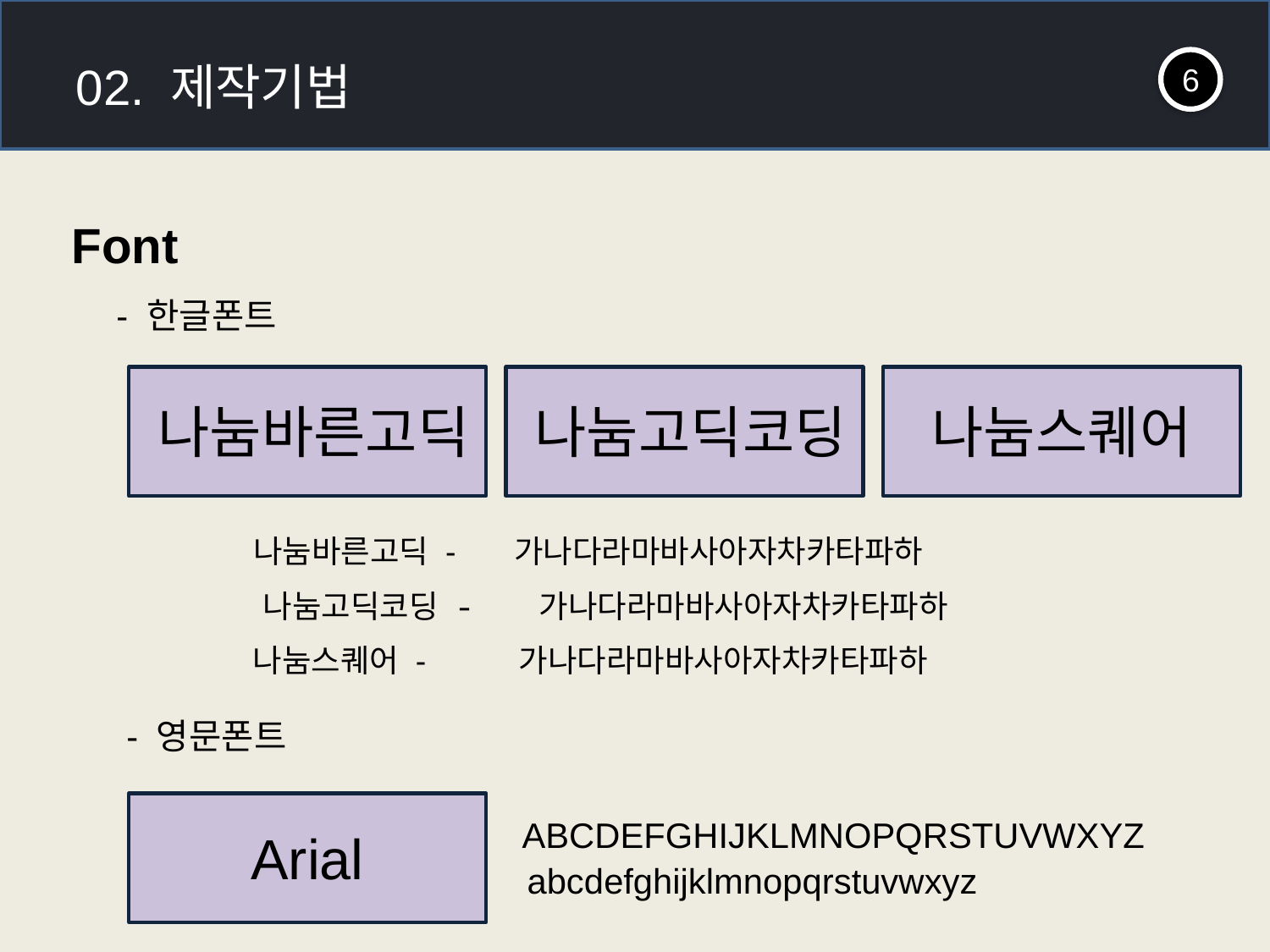

02. 제작기법
6
Font
- 한글폰트

나눔바른고딕
나눔고딕코딩
나눔스퀘어
나눔바른고딕 -
가나다라마바사아자차카타파하
나눔고딕코딩 -
가나다라마바사아자차카타파하
나눔스퀘어 -
가나다라마바사아자차카타파하
- 영문폰트

ABCDEFGHIJKLMNOPQRSTUVWXYZ
Arial
abcdefghijklmnopqrstuvwxyz